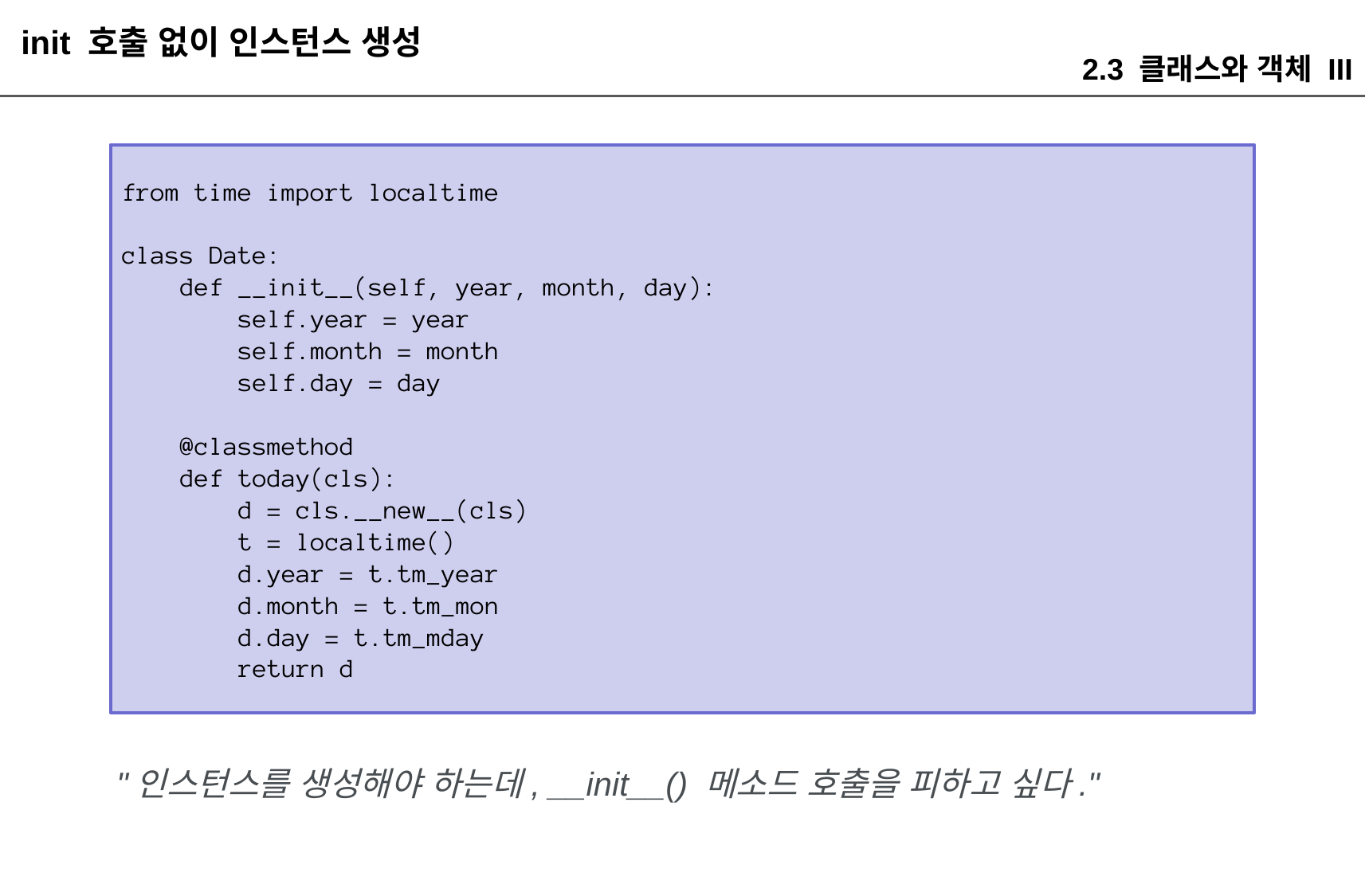

init 호출 없이 인스턴스 생성
2.3 클래스와 객체 III
from time import localtime

class Date:
    def __init__(self, year, month, day):
        self.year = year
        self.month = month
        self.day = day

    @classmethod
    def today(cls):
        d = cls.__new__(cls)
        t = localtime()
        d.year = t.tm_year
        d.month = t.tm_mon
        d.day = t.tm_mday
        return d
"인스턴스를 생성해야 하는데, __init__() 메소드 호출을 피하고 싶다."